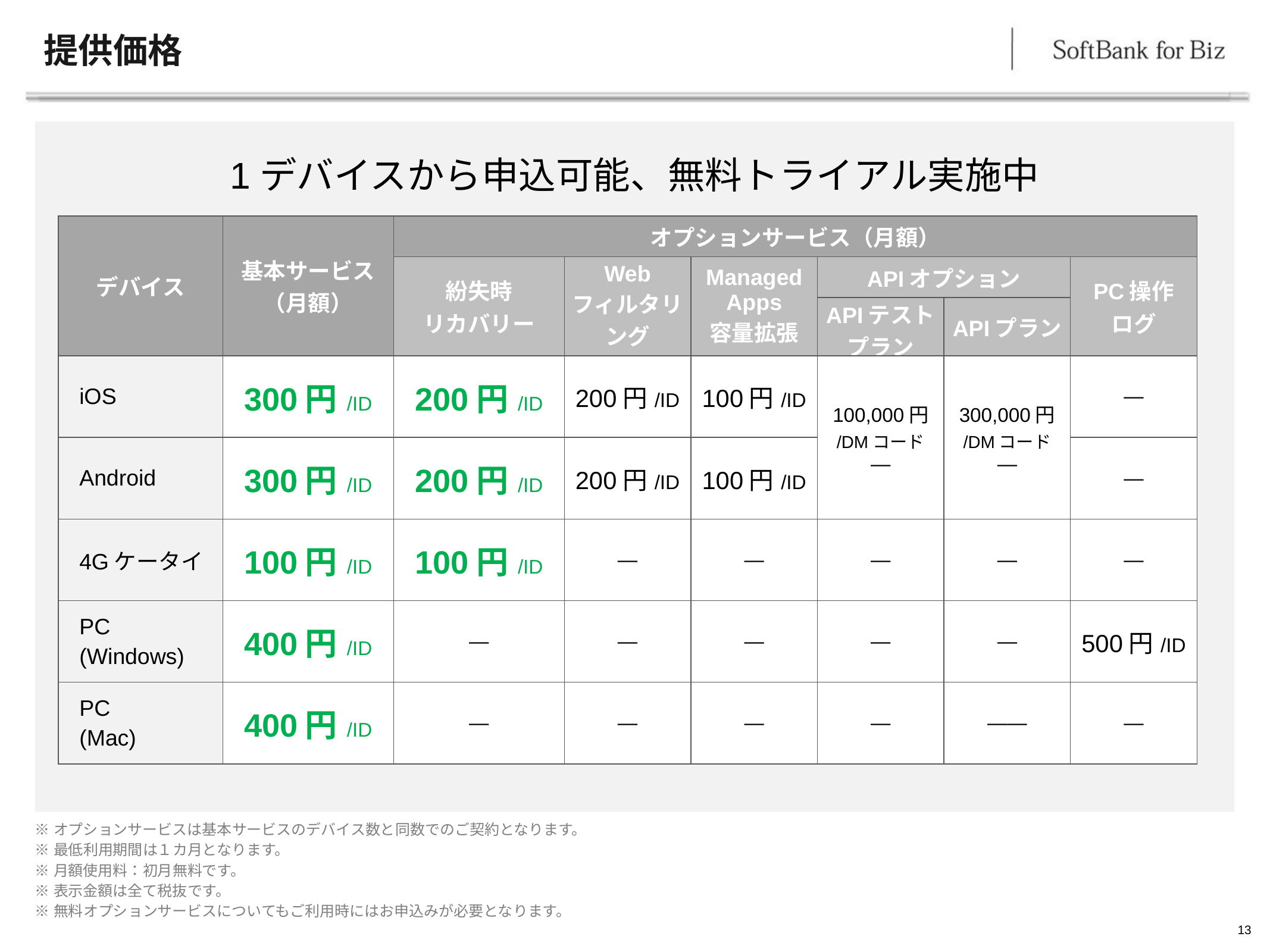

# 提供価格
1デバイスから申込可能、無料トライアル実施中
| デバイス | 基本サービス （月額） | オプションサービス（月額） |  |  |  |  |  |
| --- | --- | --- | --- | --- | --- | --- | --- |
|  |  | 紛失時 リカバリー | Web フィルタリング | Managed Apps 容量拡張 | APIオプション |  | PC操作 ログ |
|  |  |  |  |  | APIテスト プラン | APIプラン |  |
| iOS | 300円/ID | 200円/ID | 200円/ID | 100円/ID | 100,000円 /DMコード ― | 300,000円 /DMコード ― | ― |
| Android | 300円/ID | 200円/ID | 200円/ID | 100円/ID |  |  | ― |
| 4Gケータイ | 100円/ID | 100円/ID | ― | ― | ― | ― | ― |
| PC (Windows) | 400円/ID | ― | ― | ― | ― | ― | 500円/ID |
| PC (Mac) | 400円/ID | ― | ― | ― | ― | ―― | ― |
※オプションサービスは基本サービスのデバイス数と同数でのご契約となります。
※最低利用期間は１カ月となります。
※月額使用料：初月無料です。
※表示金額は全て税抜です。
※無料オプションサービスについてもご利用時にはお申込みが必要となります。
13